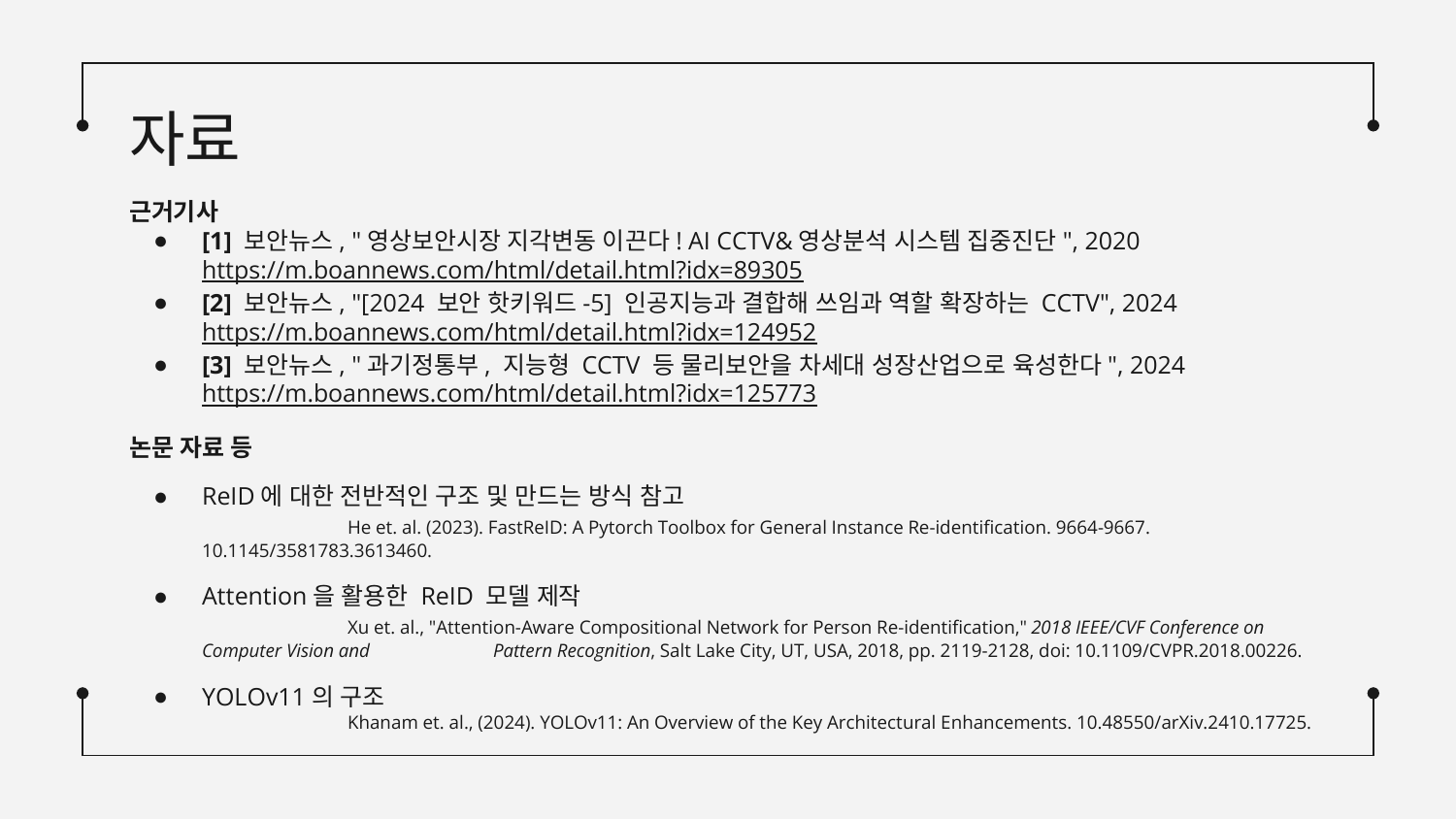

# 자료
근거기사
[1] 보안뉴스, "영상보안시장 지각변동 이끈다! AI CCTV&영상분석 시스템 집중진단", 2020
https://m.boannews.com/html/detail.html?idx=89305
[2] 보안뉴스, "[2024 보안 핫키워드-5] 인공지능과 결합해 쓰임과 역할 확장하는 CCTV", 2024
https://m.boannews.com/html/detail.html?idx=124952
[3] 보안뉴스, "과기정통부, 지능형 CCTV 등 물리보안을 차세대 성장산업으로 육성한다", 2024
https://m.boannews.com/html/detail.html?idx=125773
논문 자료 등
ReID에 대한 전반적인 구조 및 만드는 방식 참고
 	He et. al. (2023). FastReID: A Pytorch Toolbox for General Instance Re-identification. 9664-9667. 10.1145/3581783.3613460.
Attention을 활용한 ReID 모델 제작
 	Xu et. al., "Attention-Aware Compositional Network for Person Re-identification," 2018 IEEE/CVF Conference on Computer Vision and 	Pattern Recognition, Salt Lake City, UT, USA, 2018, pp. 2119-2128, doi: 10.1109/CVPR.2018.00226.
YOLOv11의 구조
	Khanam et. al., (2024). YOLOv11: An Overview of the Key Architectural Enhancements. 10.48550/arXiv.2410.17725.